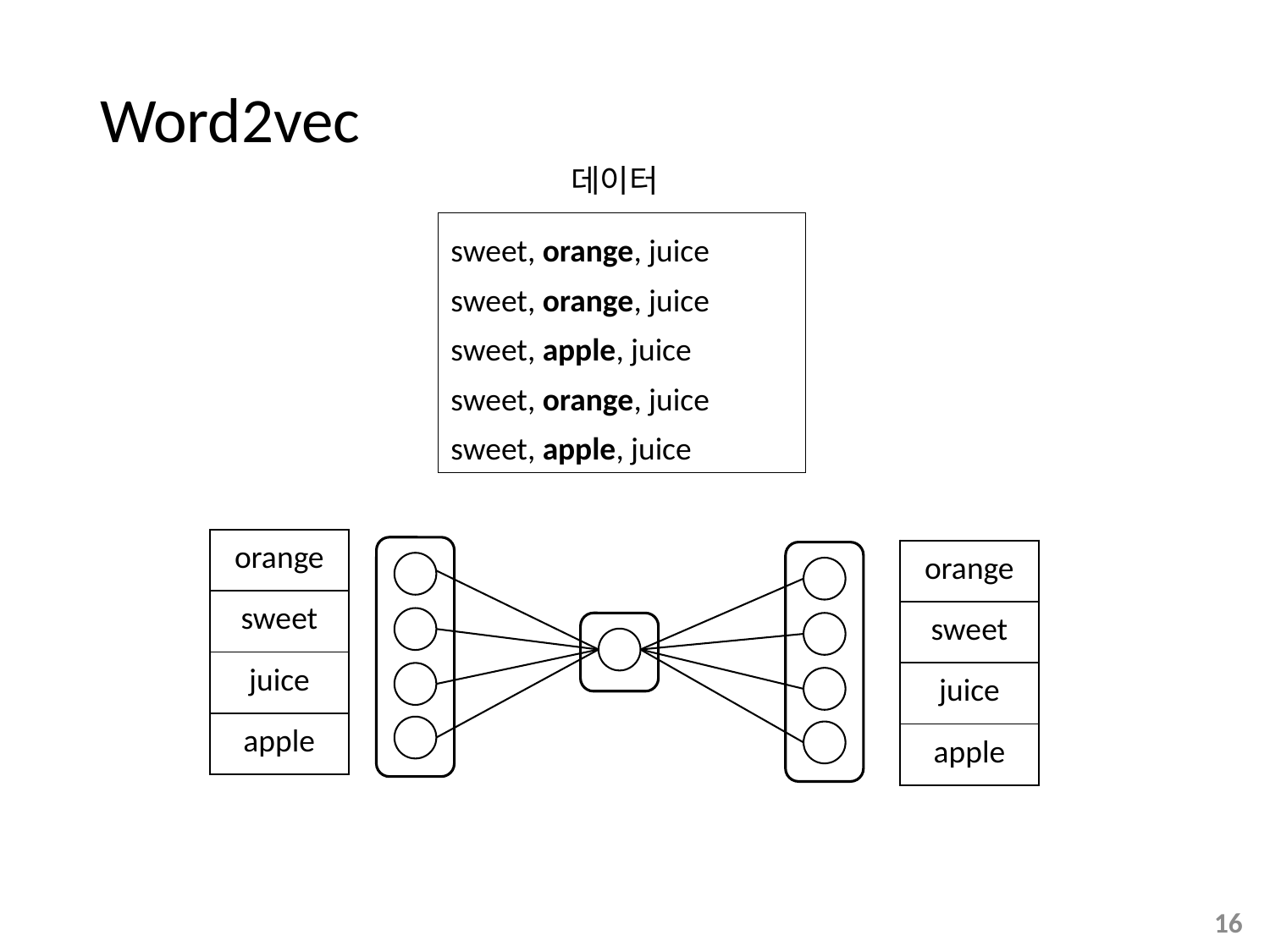

# Word2vec
데이터
sweet, orange, juice
sweet, orange, juice
sweet, apple, juice
sweet, orange, juice
sweet, apple, juice
| orange |
| --- |
| sweet |
| juice |
| apple |

| orange |
| --- |
| sweet |
| juice |
| apple |

16